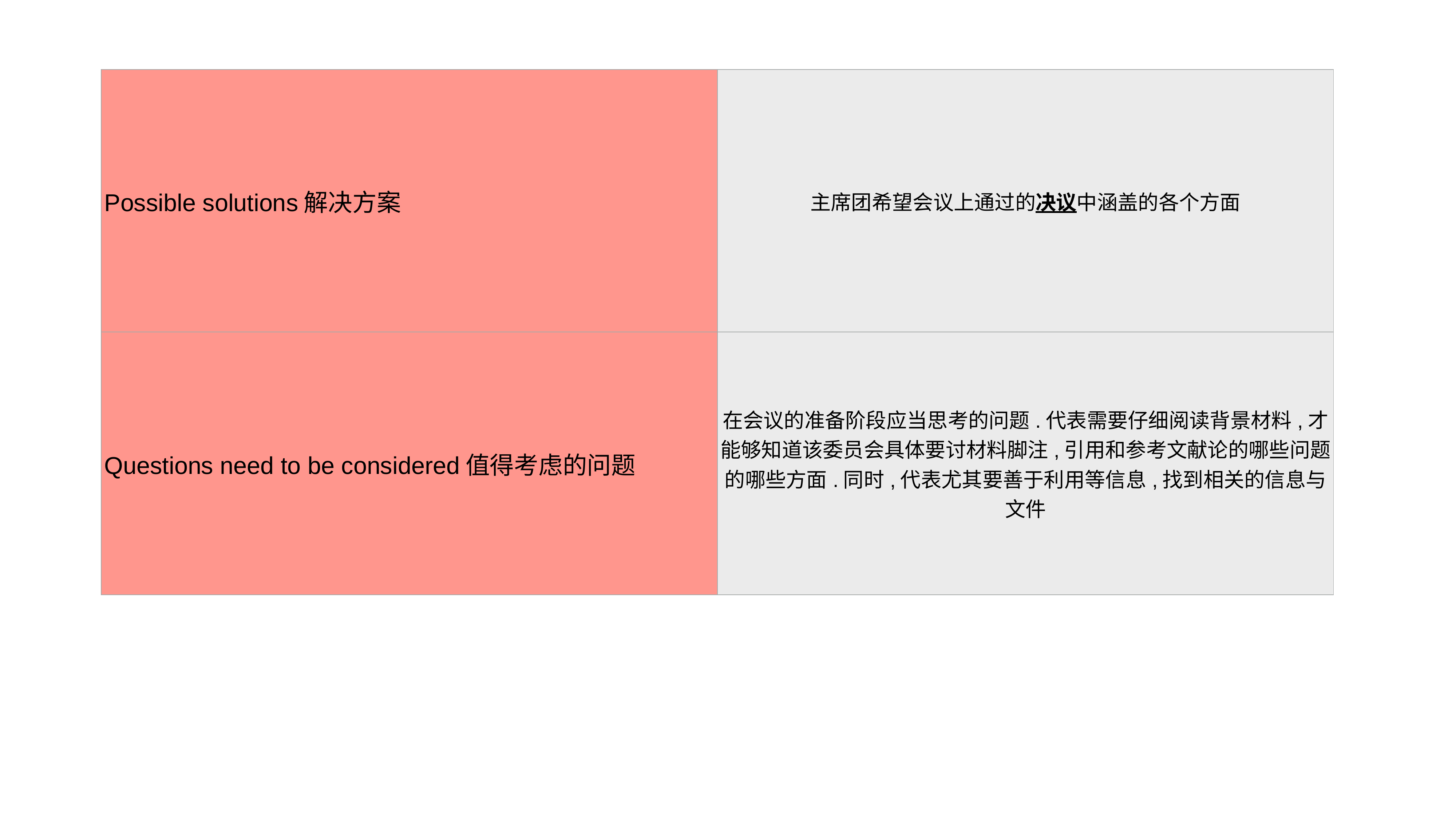

| Possible solutions解决方案 | 主席团希望会议上通过的决议中涵盖的各个方面 |
| --- | --- |
| Questions need to be considered值得考虑的问题 | 在会议的准备阶段应当思考的问题.代表需要仔细阅读背景材料,才能够知道该委员会具体要讨材料脚注,引用和参考文献论的哪些问题的哪些方面.同时,代表尤其要善于利用等信息,找到相关的信息与文件 |